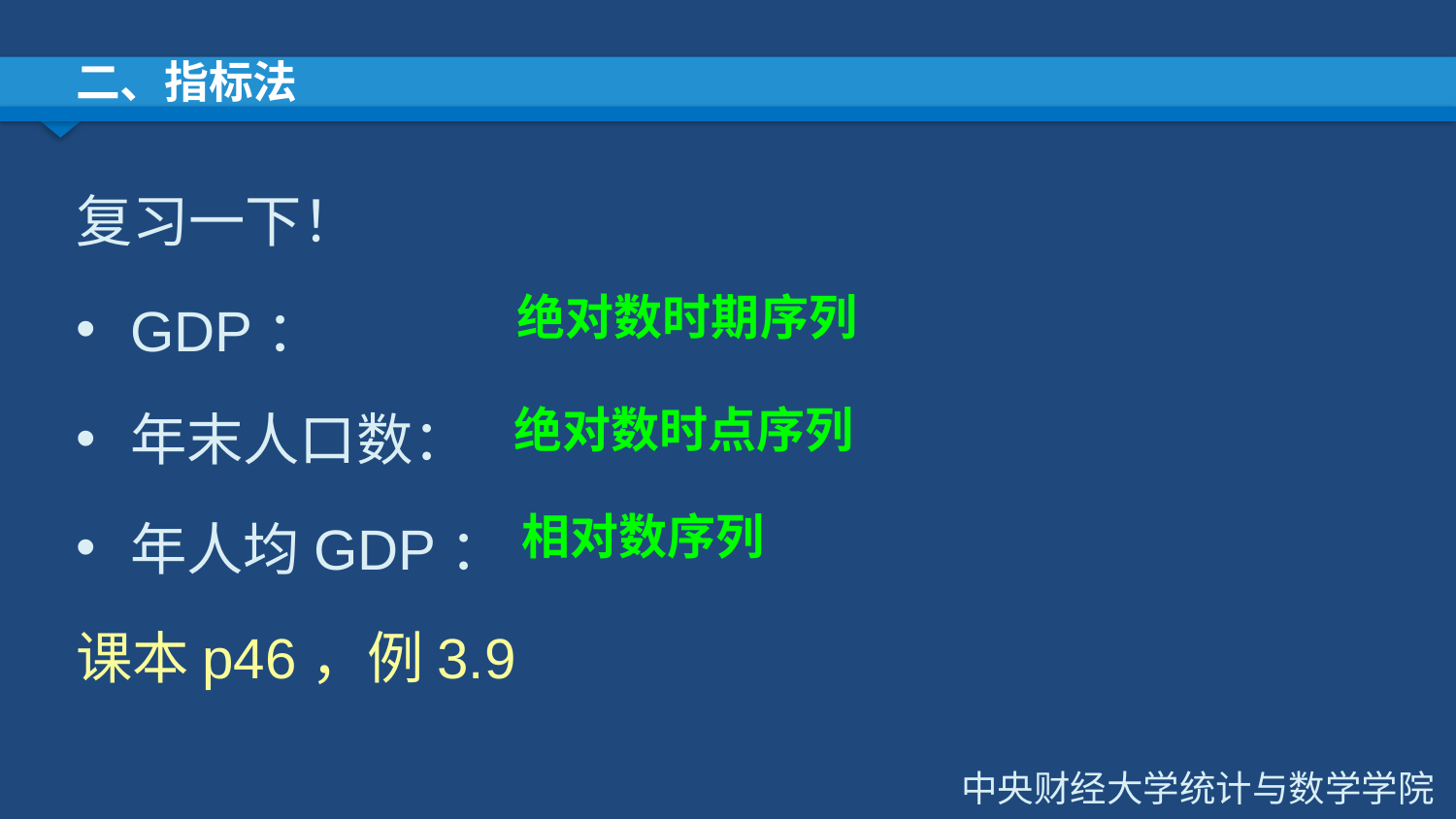

# 二、指标法
复习一下！
GDP：
年末人口数：
年人均GDP：
课本p46，例3.9

绝对数时期序列
绝对数时点序列
相对数序列